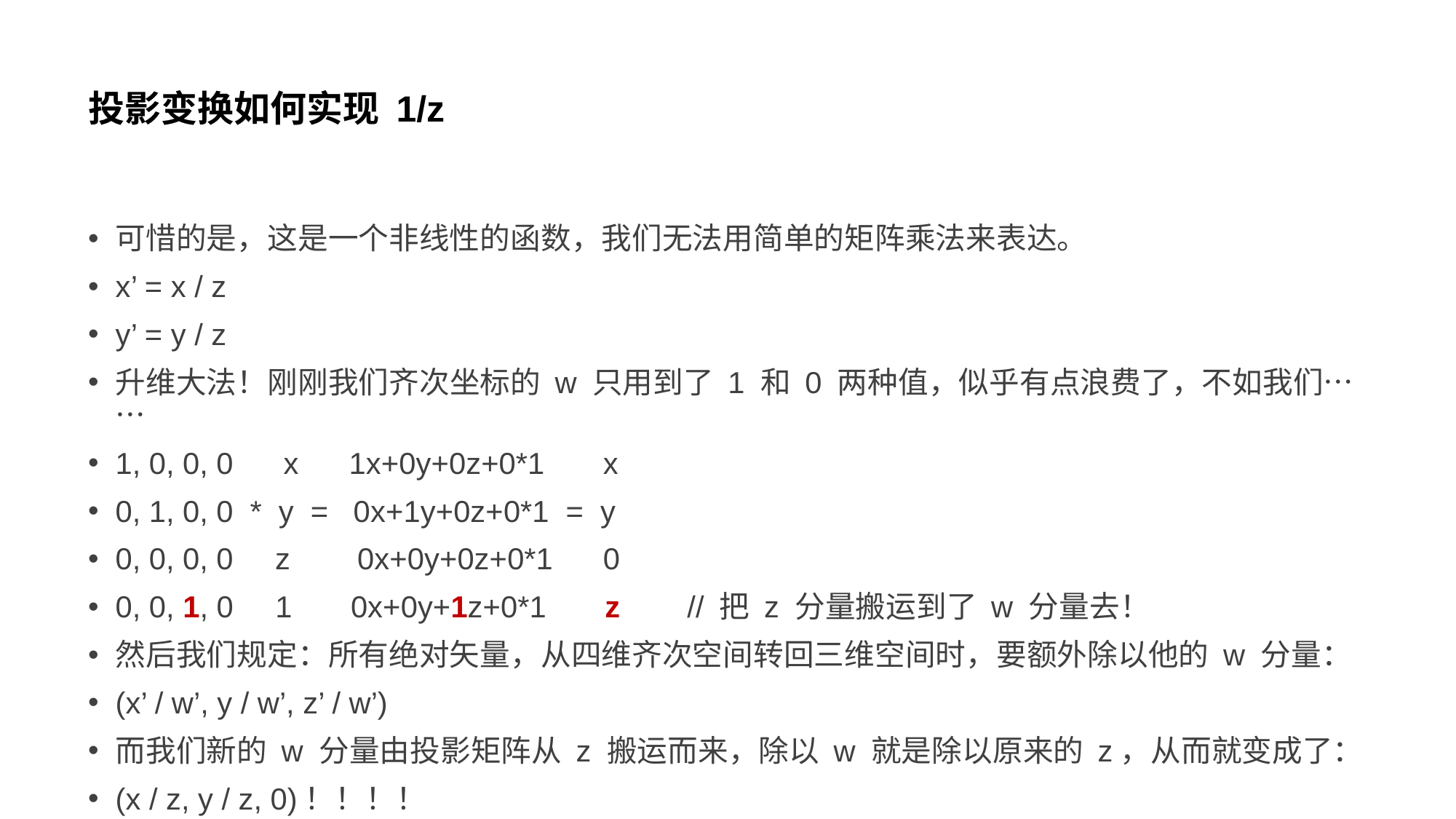

# 投影变换如何实现 1/z
可惜的是，这是一个非线性的函数，我们无法用简单的矩阵乘法来表达。
x’ = x / z
y’ = y / z
升维大法！刚刚我们齐次坐标的 w 只用到了 1 和 0 两种值，似乎有点浪费了，不如我们……
1, 0, 0, 0      x      1x+0y+0z+0*1       x
0, 1, 0, 0  *  y  =   0x+1y+0z+0*1  =  y
0, 0, 0, 0     z        0x+0y+0z+0*1      0
0, 0, 1, 0     1       0x+0y+1z+0*1       z        // 把 z 分量搬运到了 w 分量去！
然后我们规定：所有绝对矢量，从四维齐次空间转回三维空间时，要额外除以他的 w 分量：
(x’ / w’, y / w’, z’ / w’)
而我们新的 w 分量由投影矩阵从 z 搬运而来，除以 w 就是除以原来的 z，从而就变成了：
(x / z, y / z, 0)！！！！